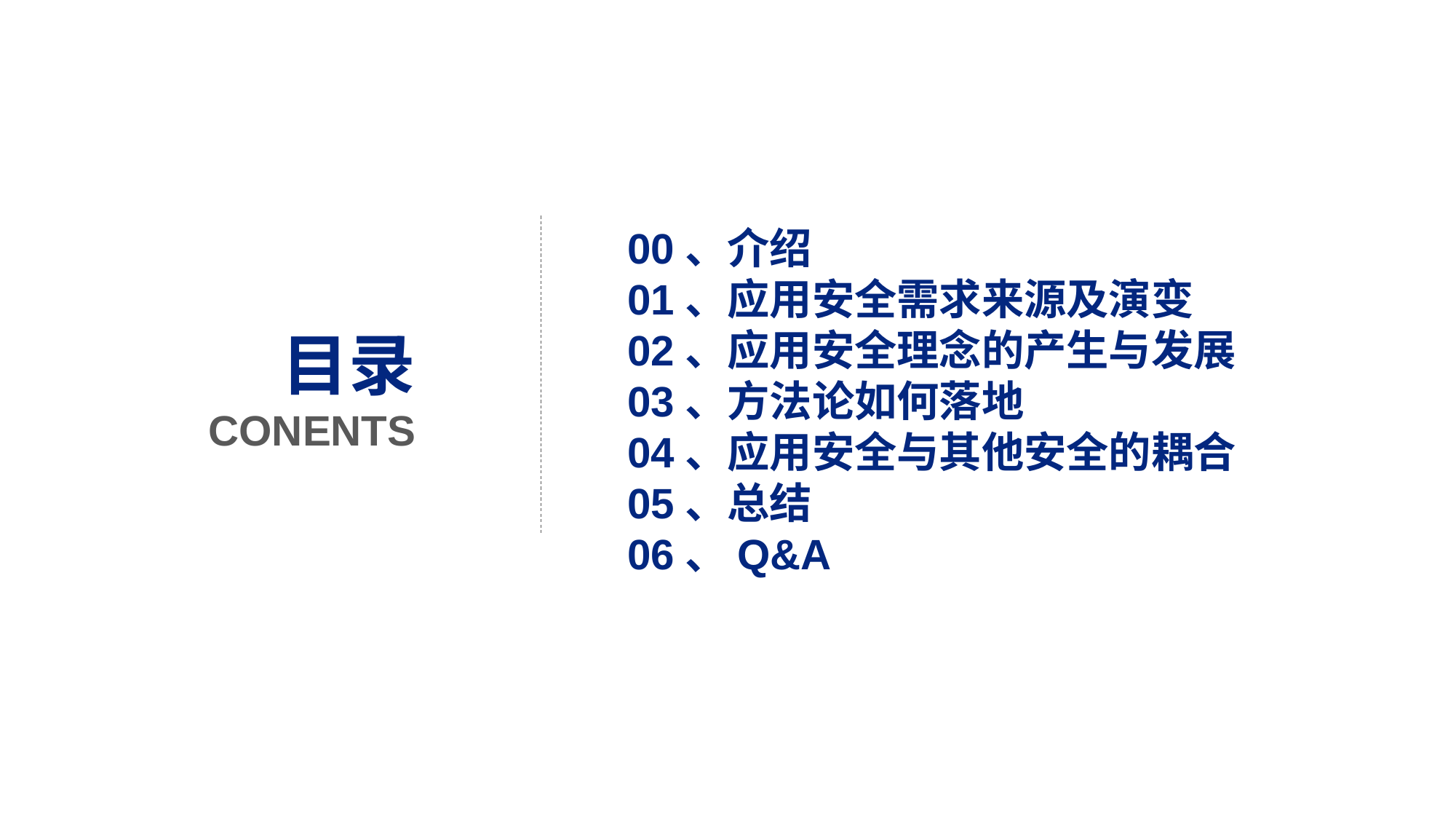

00、介绍
01、应用安全需求来源及演变
02、应用安全理念的产生与发展
03、方法论如何落地
04、应用安全与其他安全的耦合
05、总结
06、Q&A

目录
CONENTS